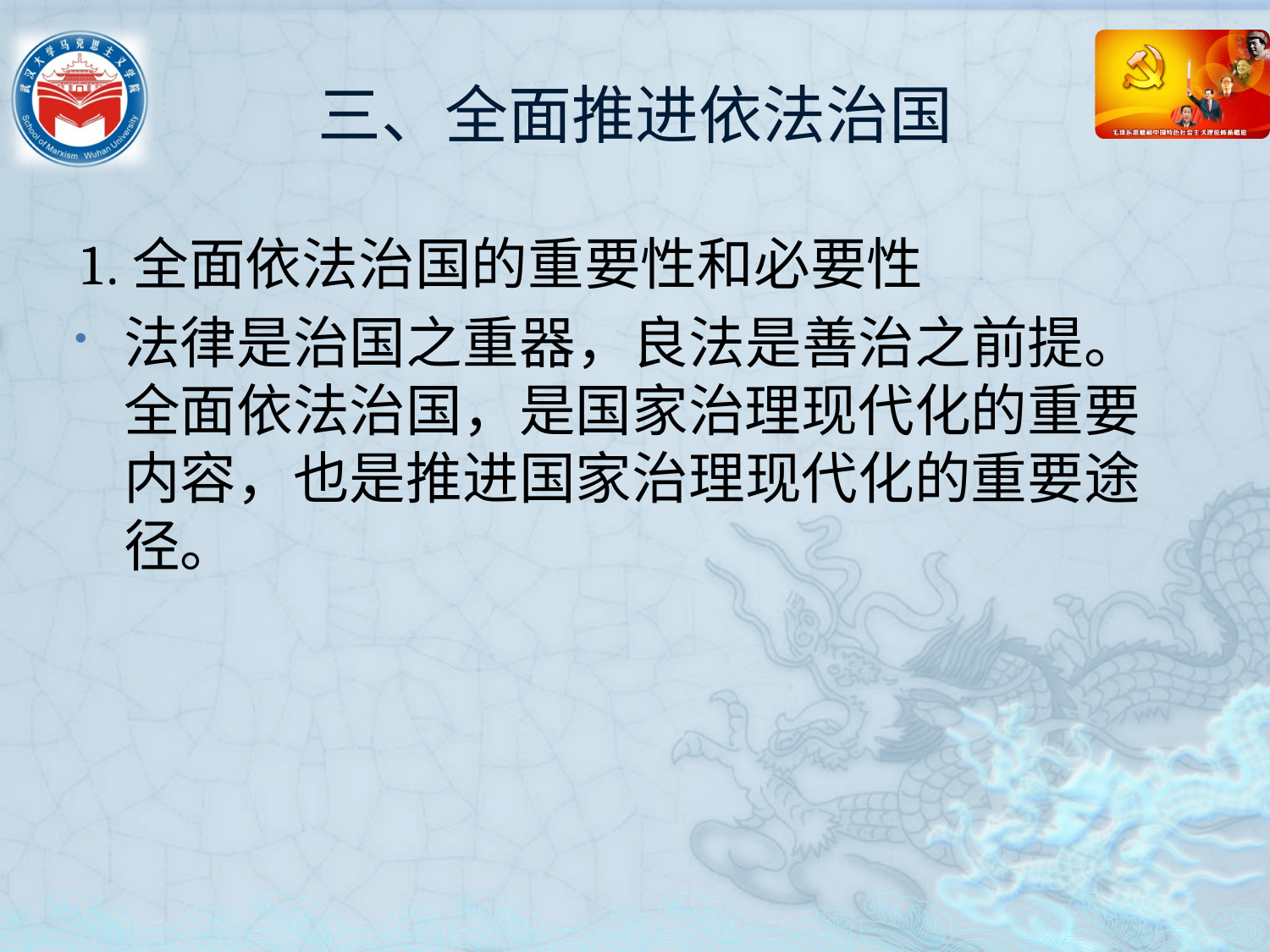

# 三、全面推进依法治国
1.全面依法治国的重要性和必要性
法律是治国之重器，良法是善治之前提。全面依法治国，是国家治理现代化的重要内容，也是推进国家治理现代化的重要途径。